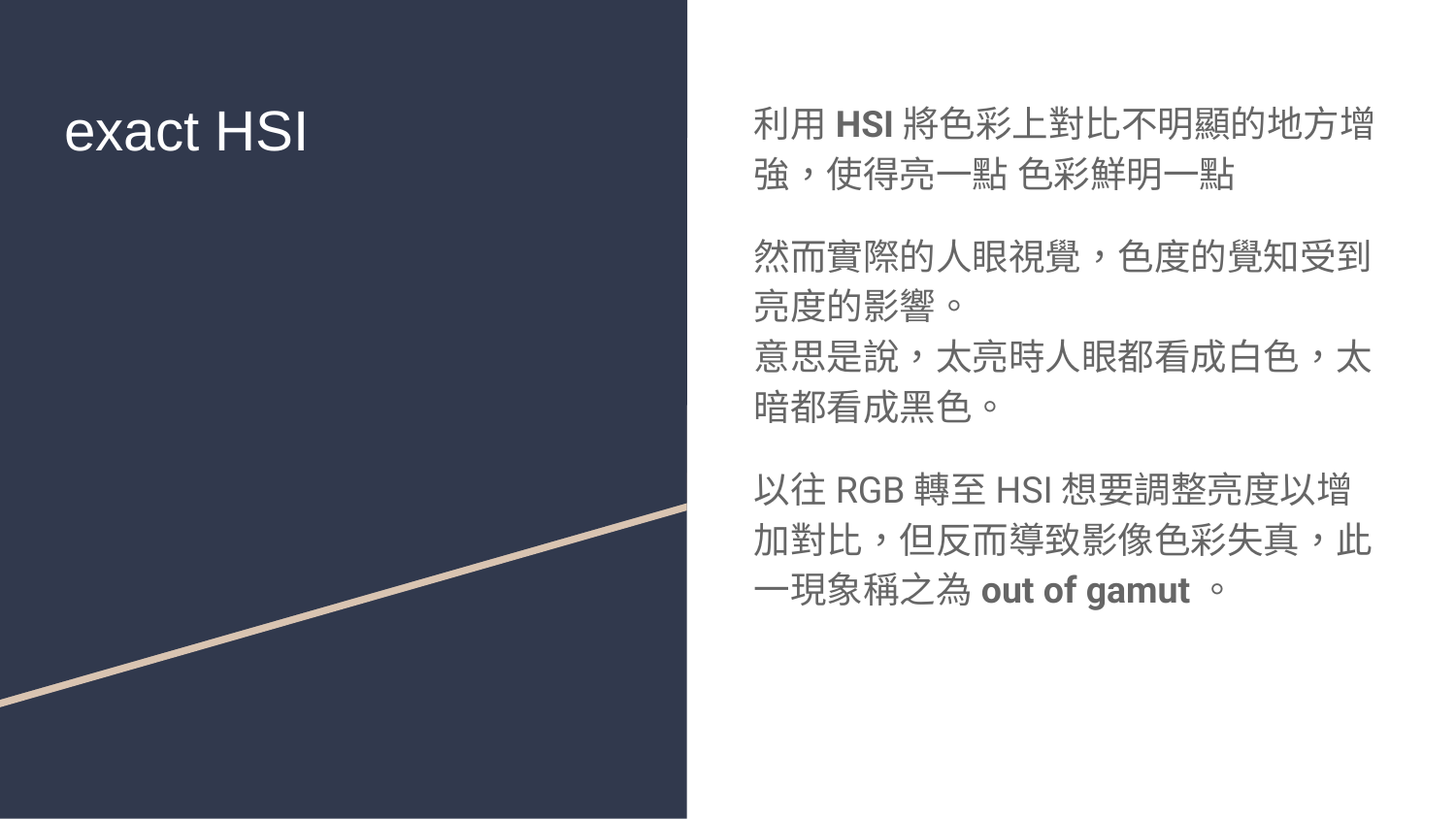

# exact HSI
利用HSI將色彩上對比不明顯的地方增強，使得亮一點 色彩鮮明一點
然而實際的人眼視覺，色度的覺知受到亮度的影響。
意思是說，太亮時人眼都看成白色，太暗都看成黑色。
以往RGB轉至HSI想要調整亮度以增加對比，但反而導致影像色彩失真，此一現象稱之為out of gamut。